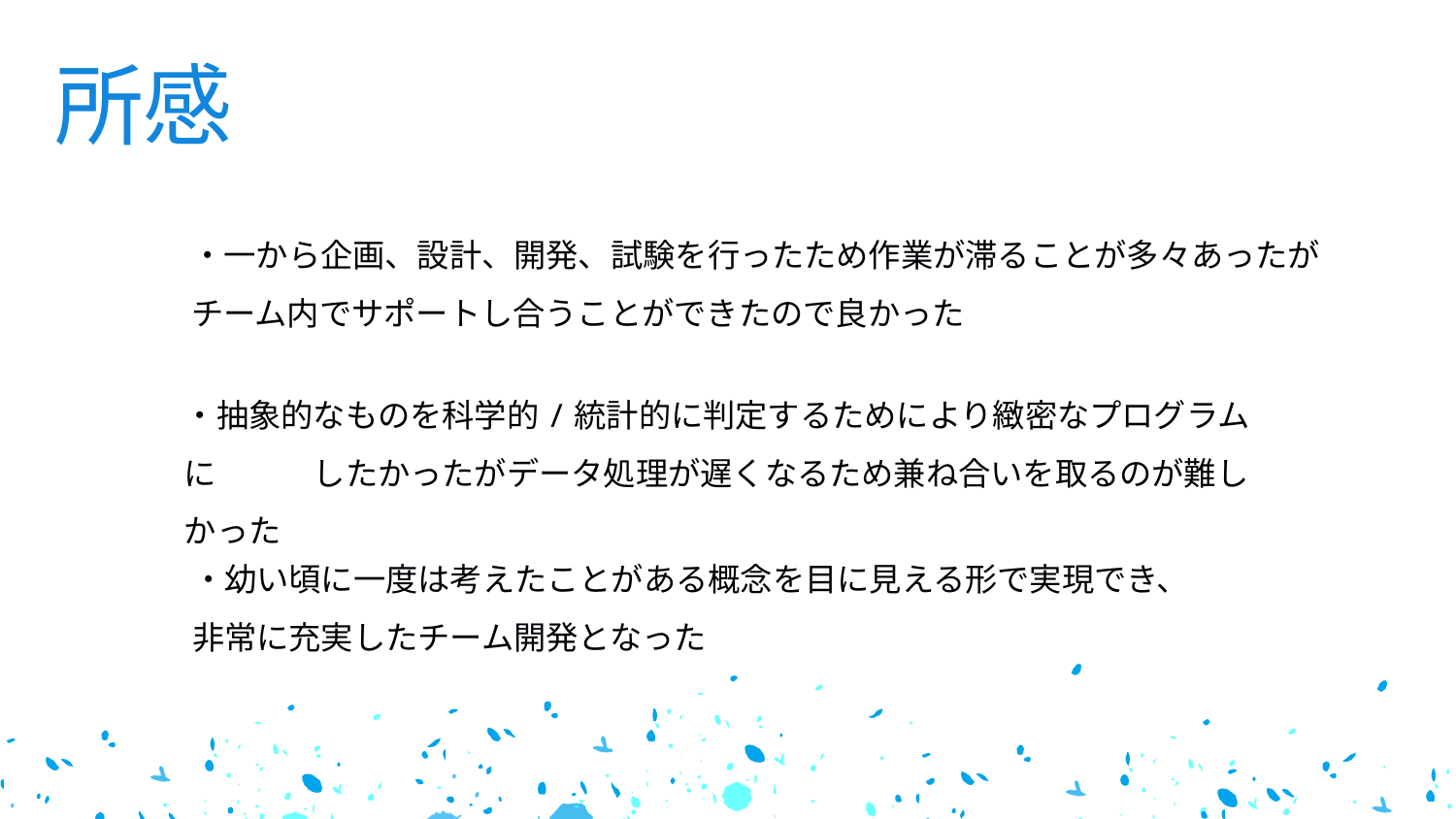

所感
・一から企画、設計、開発、試験を行ったため作業が滞ることが多々あったが
チーム内でサポートし合うことができたので良かった
・抽象的なものを科学的/統計的に判定するためにより緻密なプログラムに　　　したかったがデータ処理が遅くなるため兼ね合いを取るのが難しかった
・幼い頃に一度は考えたことがある概念を目に見える形で実現でき、
非常に充実したチーム開発となった